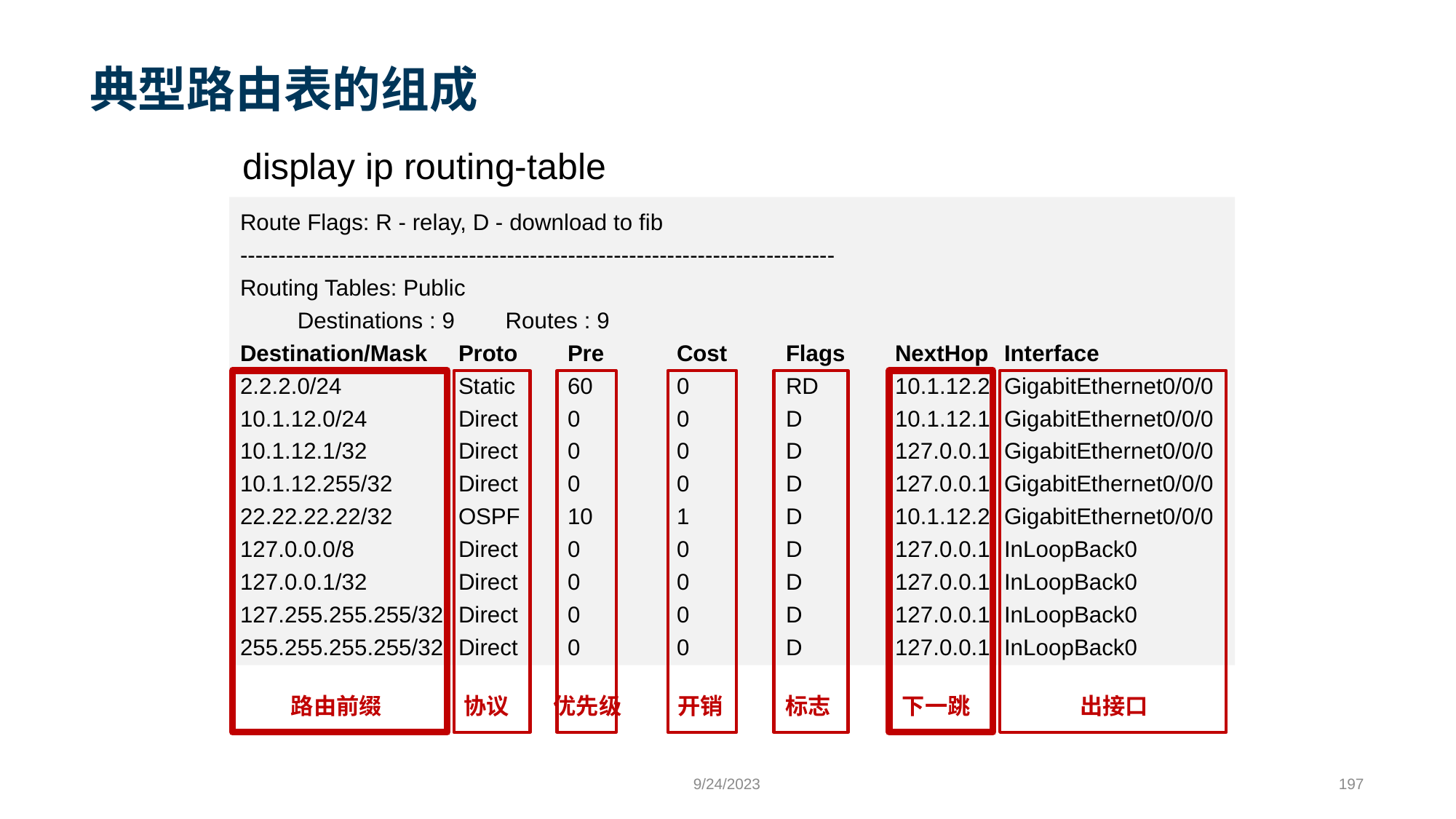

# 典型路由表的组成
display ip routing-table
Route Flags: R - relay, D - download to fib
------------------------------------------------------------------------------
Routing Tables: Public
         Destinations : 9        Routes : 9
Destination/Mask	Proto 	Pre	Cost  	Flags	NextHop	Interface
2.2.2.0/24  	Static  	60   	0       	RD   	10.1.12.2 	GigabitEthernet0/0/0
10.1.12.0/24  	Direct  	0    	0	D   	10.1.12.1 	GigabitEthernet0/0/0
10.1.12.1/32  	Direct  	0    	0   	D   	127.0.0.1 	GigabitEthernet0/0/0
10.1.12.255/32  	Direct  	0    	0	D   	127.0.0.1 	GigabitEthernet0/0/0
22.22.22.22/32  	OSPF	10   	1      	D   	10.1.12.2  	GigabitEthernet0/0/0
127.0.0.0/8   	Direct  	0    	0   	D   	127.0.0.1 	InLoopBack0
127.0.0.1/32  	Direct  	0    	0  	D   	127.0.0.1  	InLoopBack0
127.255.255.255/32 	Direct  	0    	0 	D   	127.0.0.1	InLoopBack0
255.255.255.255/32 	Direct  	0    	0     	D   	127.0.0.1	InLoopBack0

路由前缀
协议
优先级
开销
标志
下一跳
出接口

9/24/2023
197